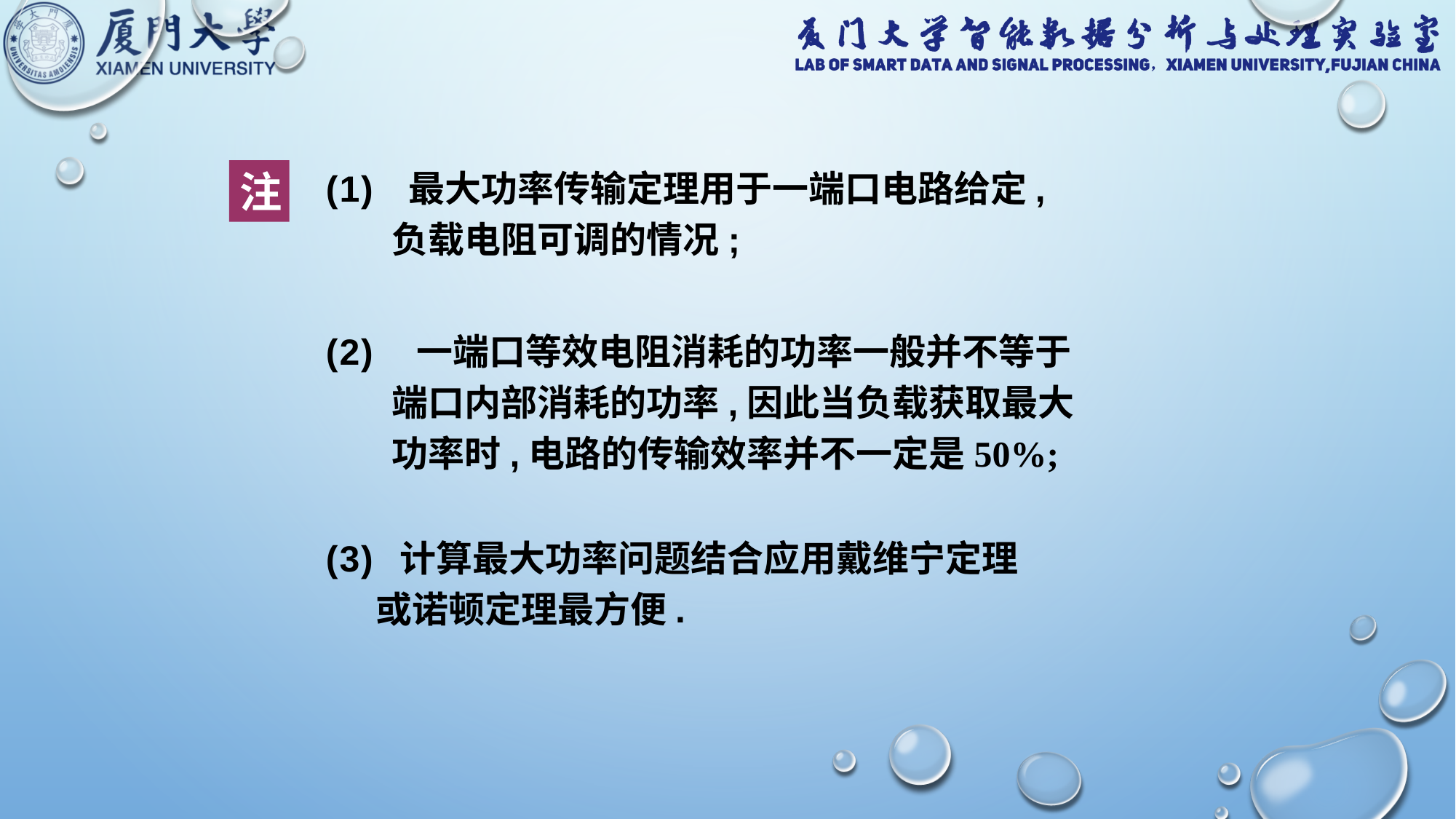

注
   最大功率传输定理用于一端口电路给定,
       负载电阻可调的情况;
    一端口等效电阻消耗的功率一般并不等于
       端口内部消耗的功率,因此当负载获取最大
       功率时,电路的传输效率并不一定是50%;
  计算最大功率问题结合应用戴维宁定理
     或诺顿定理最方便.